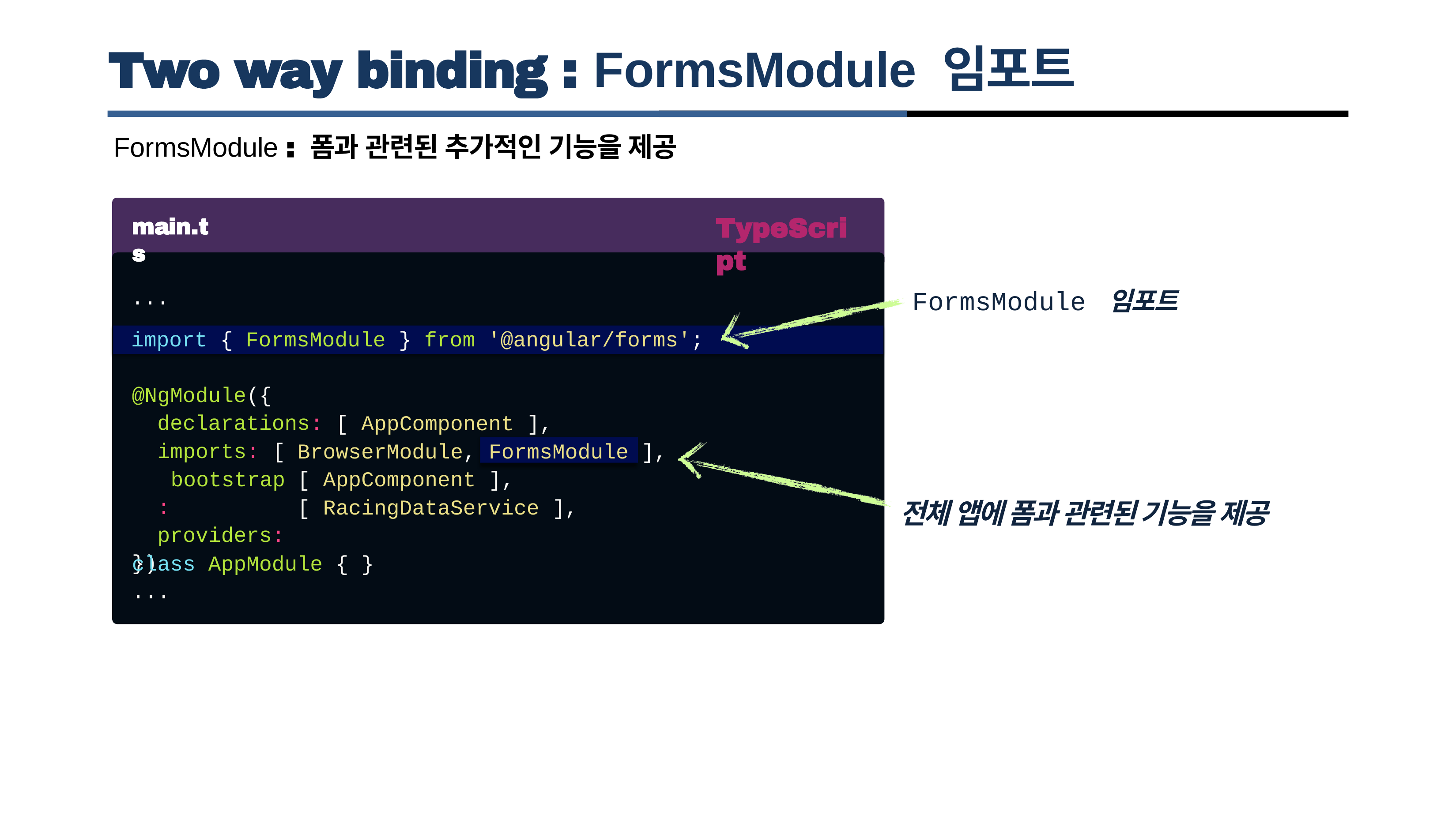

# Two way binding : FormsModule 임포트
FormsModule : 폼과 관련된 추가적인 기능을 제공

TypeScript
main.ts

...
FormsModule 임포트

import { FormsModule } from '@angular/forms';
@NgModule({
  declarations:
[ AppComponent ],
imports: [  bootstrap:  providers:
})

FormsModule
BrowserModule,
],

[ AppComponent ],
[ RacingDataService ],
전체 앱에 폼과 관련된 기능을 제공
class
...
AppModule { }